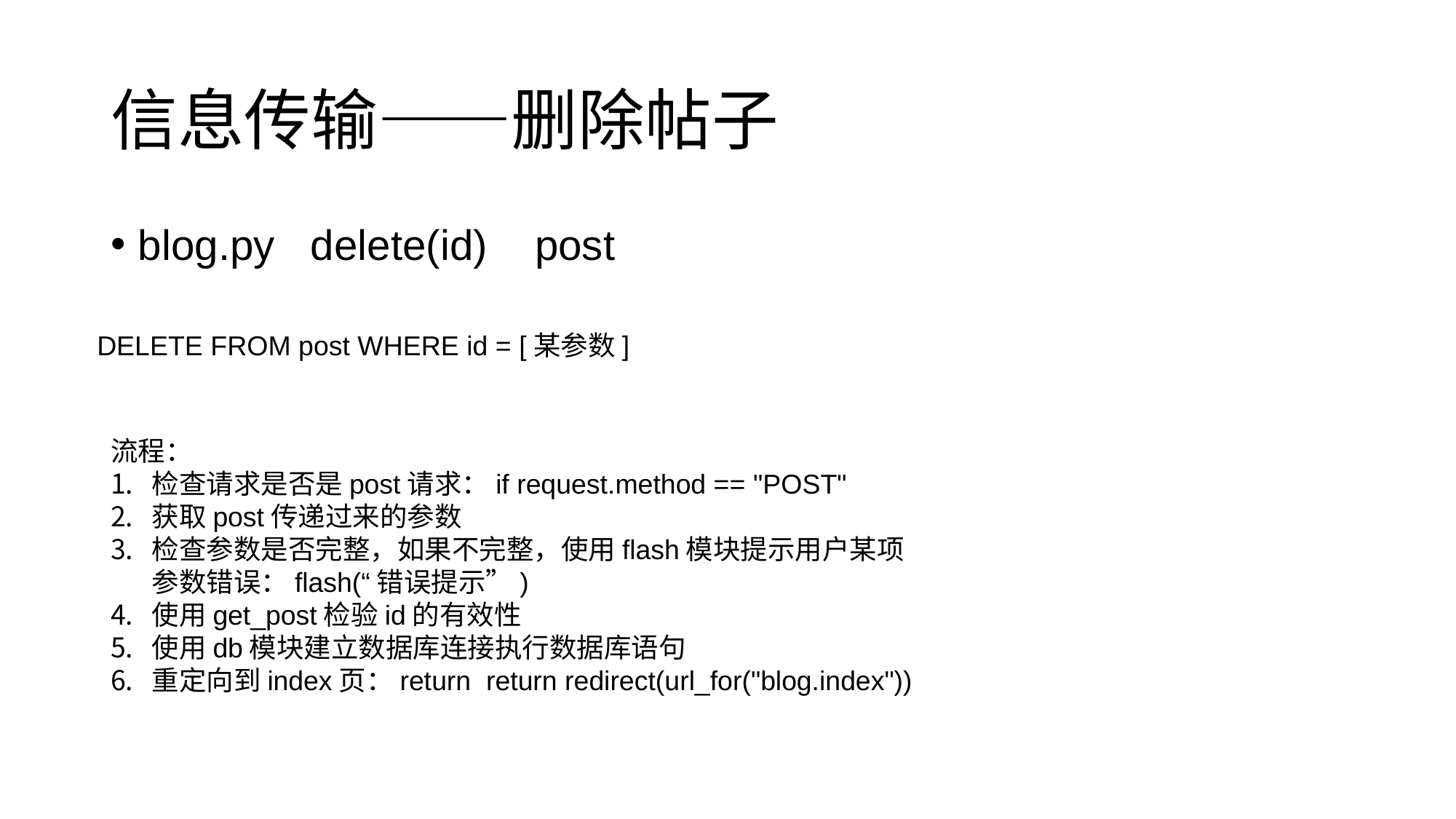

# 信息传输——删除帖子
blog.py   delete(id)    post

DELETE FROM post WHERE id = [某参数]
流程：
检查请求是否是post请求：if request.method == "POST"
获取post传递过来的参数
检查参数是否完整，如果不完整，使用flash模块提示用户某项参数错误：flash(“错误提示”)
使用get_post检验id的有效性
使用db模块建立数据库连接执行数据库语句
重定向到index页：return  return redirect(url_for("blog.index"))